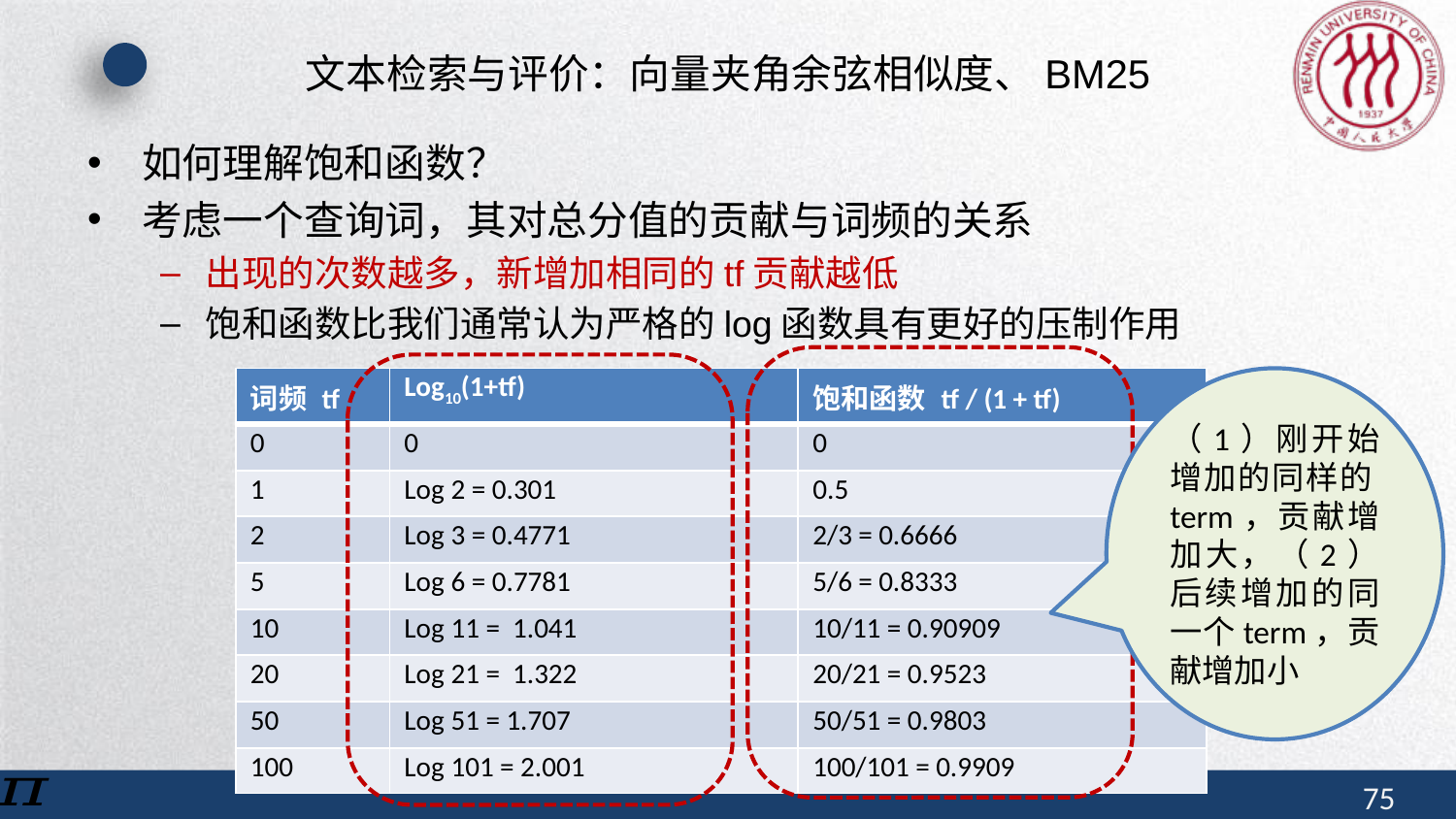

# 文本检索与评价：向量夹角余弦相似度、BM25
如何理解饱和函数？
考虑一个查询词，其对总分值的贡献与词频的关系
出现的次数越多，新增加相同的tf贡献越低
饱和函数比我们通常认为严格的log函数具有更好的压制作用

| 词频 tf | Log10(1+tf) | 饱和函数 tf / (1 + tf) |
| --- | --- | --- |
| 0 | 0 | 0 |
| 1 | Log 2 = 0.301 | 0.5 |
| 2 | Log 3 = 0.4771 | 2/3 = 0.6666 |
| 5 | Log 6 = 0.7781 | 5/6 = 0.8333 |
| 10 | Log 11 = 1.041 | 10/11 = 0.90909 |
| 20 | Log 21 = 1.322 | 20/21 = 0.9523 |
| 50 | Log 51 = 1.707 | 50/51 = 0.9803 |
| 100 | Log 101 = 2.001 | 100/101 = 0.9909 |
（1）刚开始增加的同样的term，贡献增加大，（2）后续增加的同一个term，贡献增加小